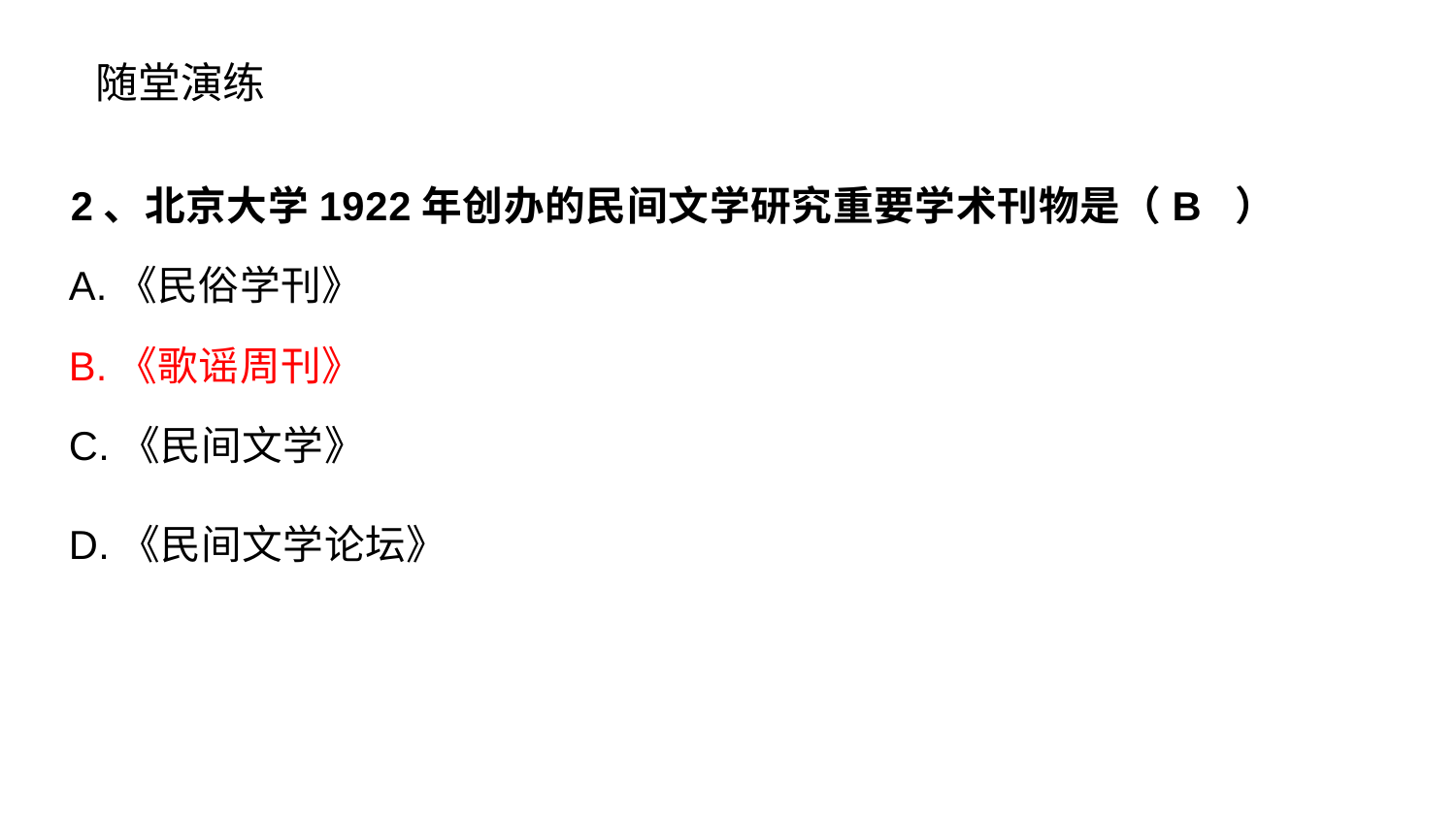

随堂演练
2、北京大学1922年创办的民间文学研究重要学术刊物是（B	）
A.《民俗学刊》
B.《歌谣周刊》
C.《民间文学》
D.《民间文学论坛》